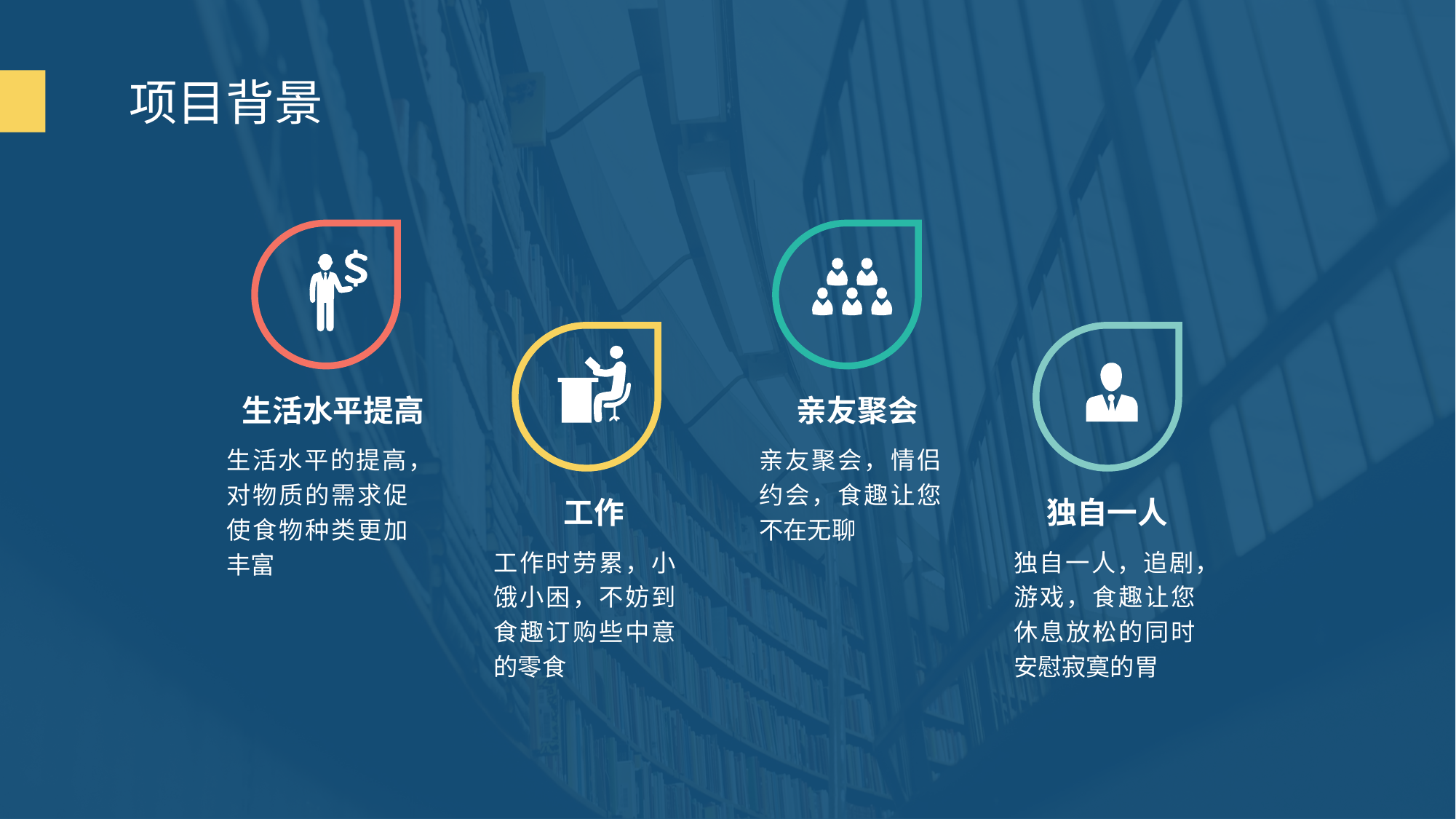

项目背景

亲友聚会
生活水平提高
生活水平的提高，对物质的需求促使食物种类更加丰富
亲友聚会，情侣约会，食趣让您不在无聊
工作
独自一人
工作时劳累，小饿小困，不妨到食趣订购些中意的零食
独自一人，追剧，游戏，食趣让您休息放松的同时安慰寂寞的胃